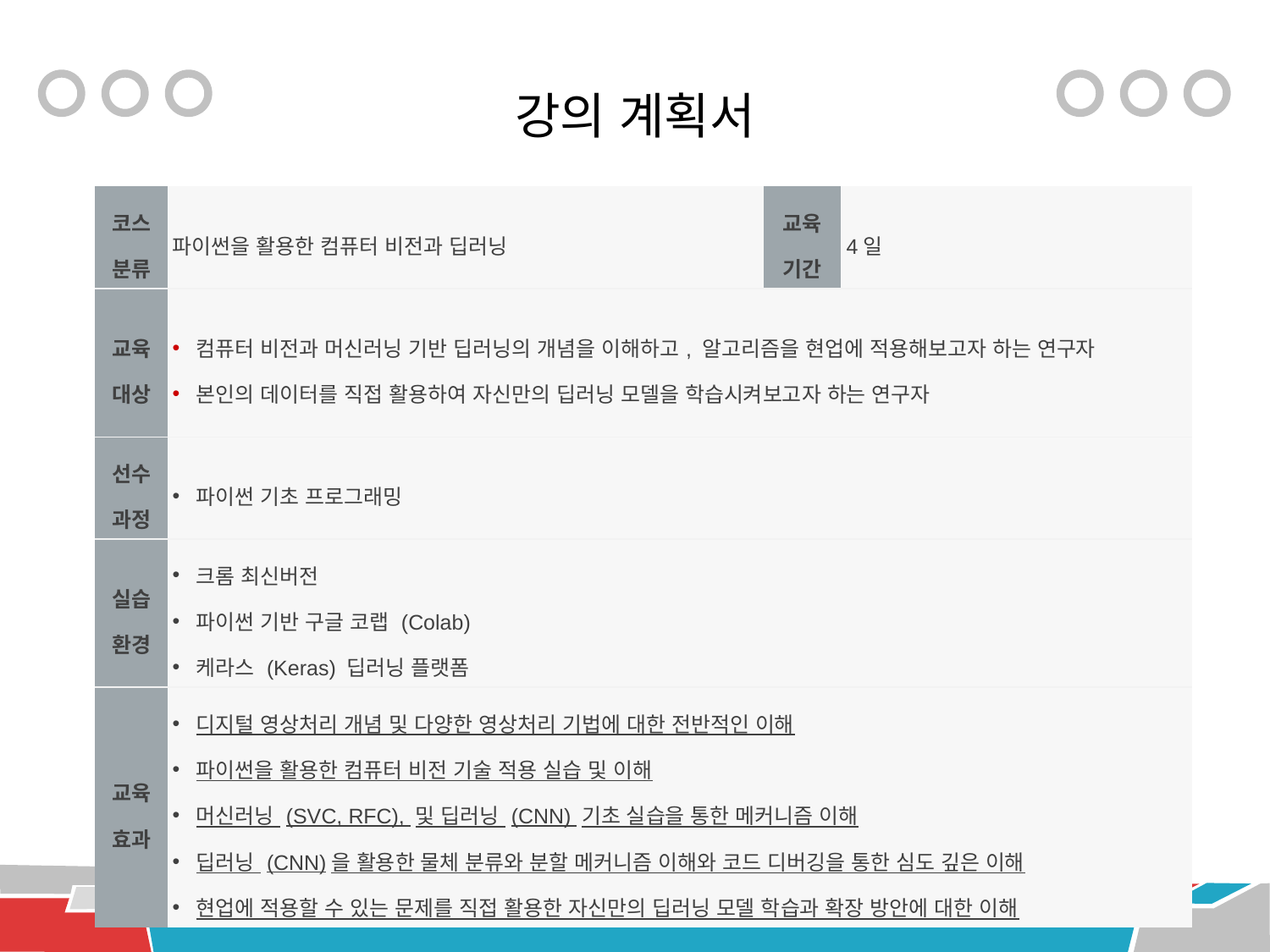

# 강의 계획서
|  |  |  |  |  |
| --- | --- | --- | --- | --- |
| 코스 분류 | 파이썬을 활용한 컴퓨터 비전과 딥러닝 |  | 교육 기간 | 4일 |
| 교육 대상 | 컴퓨터 비전과 머신러닝 기반 딥러닝의 개념을 이해하고, 알고리즘을 현업에 적용해보고자 하는 연구자 본인의 데이터를 직접 활용하여 자신만의 딥러닝 모델을 학습시켜보고자 하는 연구자 |  |  |  |
| 선수 과정 | 파이썬 기초 프로그래밍 |  |  |  |
| 실습 환경 | 크롬 최신버전 파이썬 기반 구글 코랩 (Colab) 케라스 (Keras) 딥러닝 플랫폼 |  |  |  |
| 교육 효과 | 디지털 영상처리 개념 및 다양한 영상처리 기법에 대한 전반적인 이해 파이썬을 활용한 컴퓨터 비전 기술 적용 실습 및 이해 머신러닝 (SVC, RFC), 및 딥러닝 (CNN) 기초 실습을 통한 메커니즘 이해 딥러닝 (CNN)을 활용한 물체 분류와 분할 메커니즘 이해와 코드 디버깅을 통한 심도 깊은 이해 현업에 적용할 수 있는 문제를 직접 활용한 자신만의 딥러닝 모델 학습과 확장 방안에 대한 이해 |  |  |  |